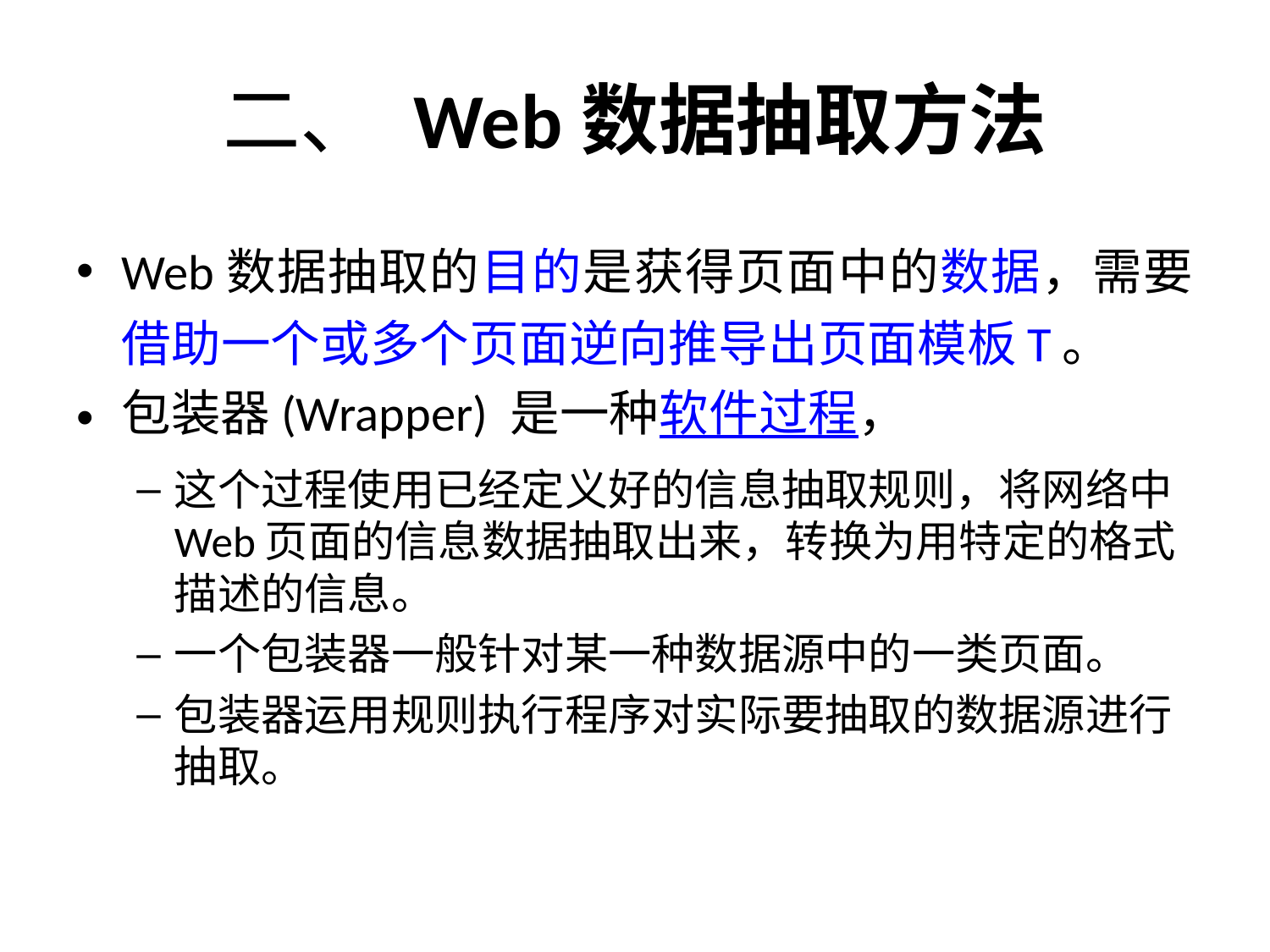

# 二、 Web数据抽取方法
Web数据抽取的目的是获得页面中的数据，需要借助一个或多个页面逆向推导出页面模板T。
包装器(Wrapper) 是一种软件过程，
这个过程使用已经定义好的信息抽取规则，将网络中Web页面的信息数据抽取出来，转换为用特定的格式描述的信息。
一个包装器一般针对某一种数据源中的一类页面。
包装器运用规则执行程序对实际要抽取的数据源进行抽取。